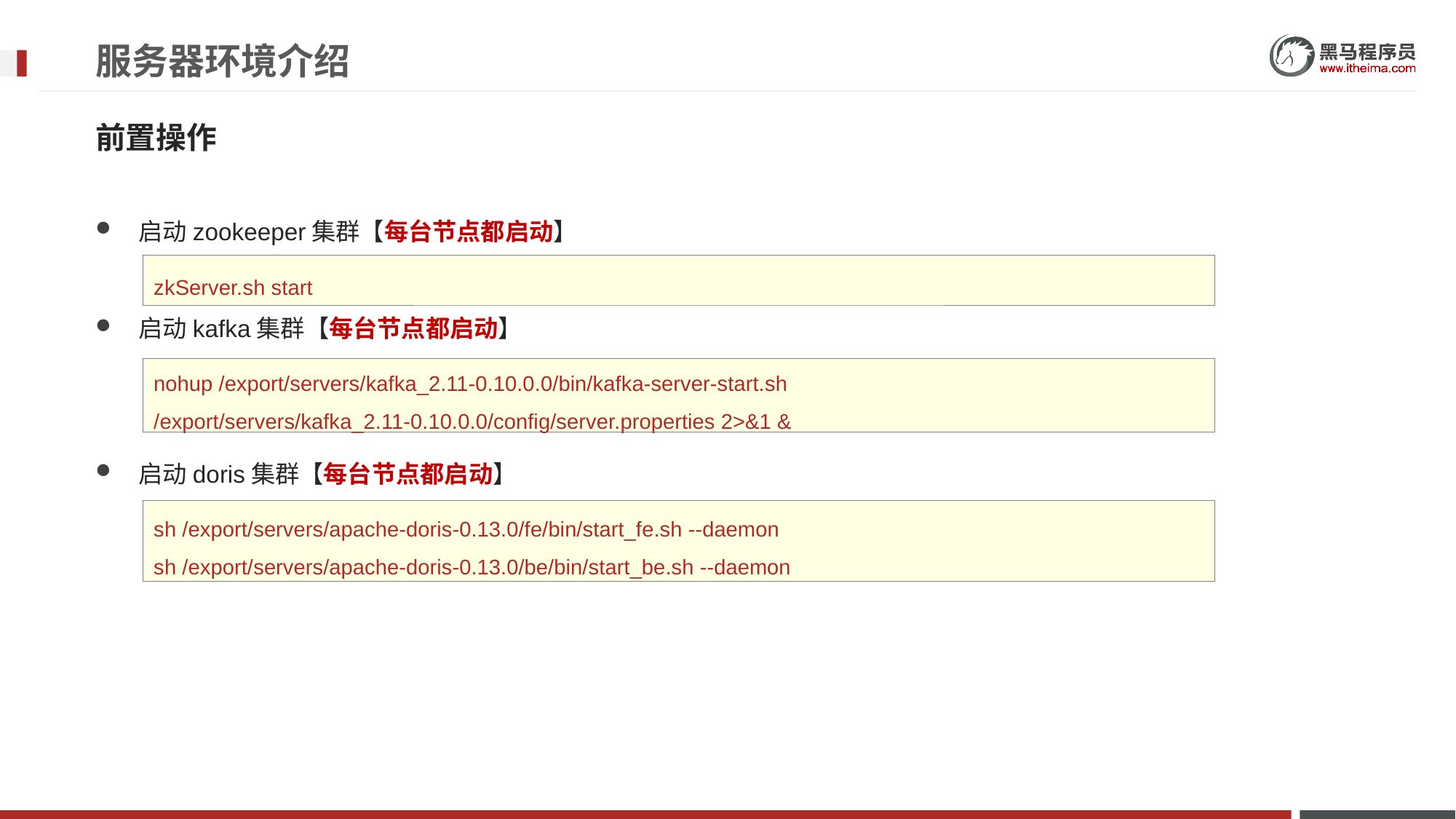

# 服务器环境介绍
前置操作
启动zookeeper集群【每台节点都启动】

启动kafka集群【每台节点都启动】

启动doris集群【每台节点都启动】

zkServer.sh start
nohup /export/servers/kafka_2.11-0.10.0.0/bin/kafka-server-start.sh /export/servers/kafka_2.11-0.10.0.0/config/server.properties 2>&1 &
sh /export/servers/apache-doris-0.13.0/fe/bin/start_fe.sh --daemon
sh /export/servers/apache-doris-0.13.0/be/bin/start_be.sh --daemon